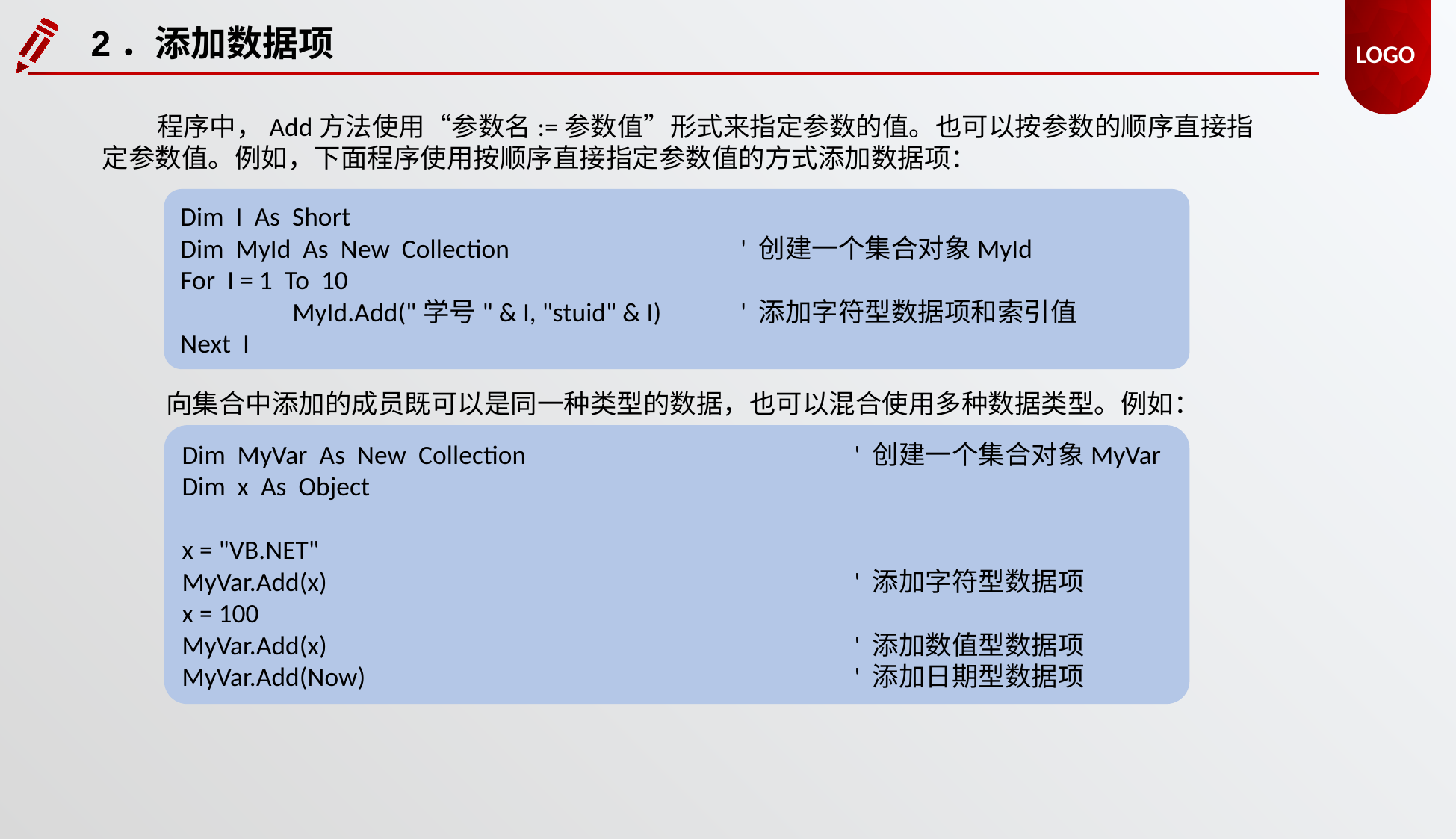

2．添加数据项
程序中，Add方法使用“参数名:=参数值”形式来指定参数的值。也可以按参数的顺序直接指定参数值。例如，下面程序使用按顺序直接指定参数值的方式添加数据项：
Dim  I  As  Short
Dim  MyId  As  New  Collection			' 创建一个集合对象MyId
For  I = 1  To  10
	MyId.Add("学号" & I, "stuid" & I) 	' 添加字符型数据项和索引值
Next  I
向集合中添加的成员既可以是同一种类型的数据，也可以混合使用多种数据类型。例如：
Dim  MyVar  As  New  Collection			' 创建一个集合对象MyVar
Dim  x  As  Object
x = "VB.NET"
MyVar.Add(x)	 				' 添加字符型数据项
x = 100
MyVar.Add(x)	 				' 添加数值型数据项
MyVar.Add(Now)	 				' 添加日期型数据项